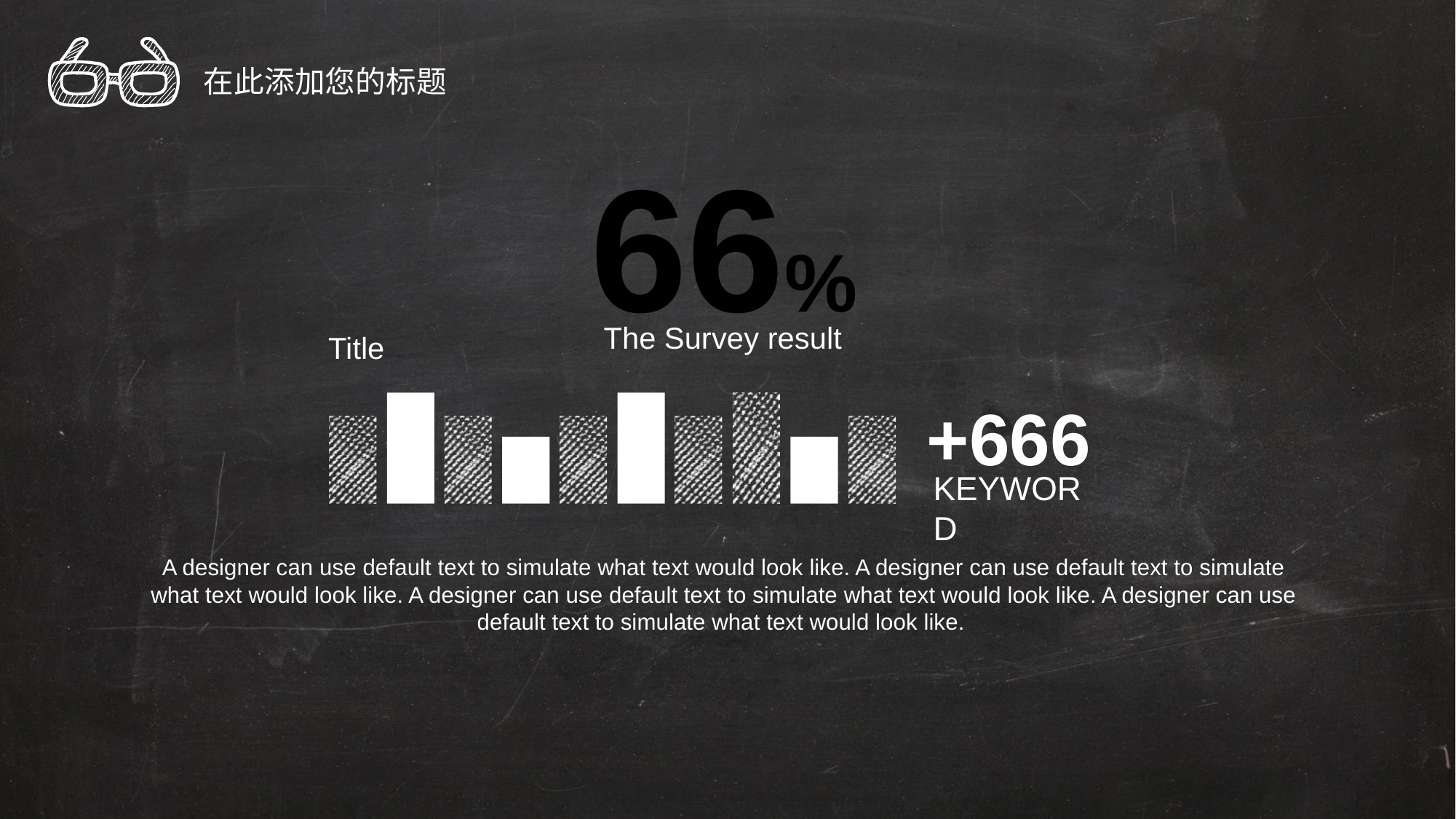

在此添加您的标题
66%
The Survey result
Title
+666

KEYWORD
A designer can use default text to simulate what text would look like. A designer can use default text to simulate what text would look like. A designer can use default text to simulate what text would look like. A designer can use default text to simulate what text would look like.